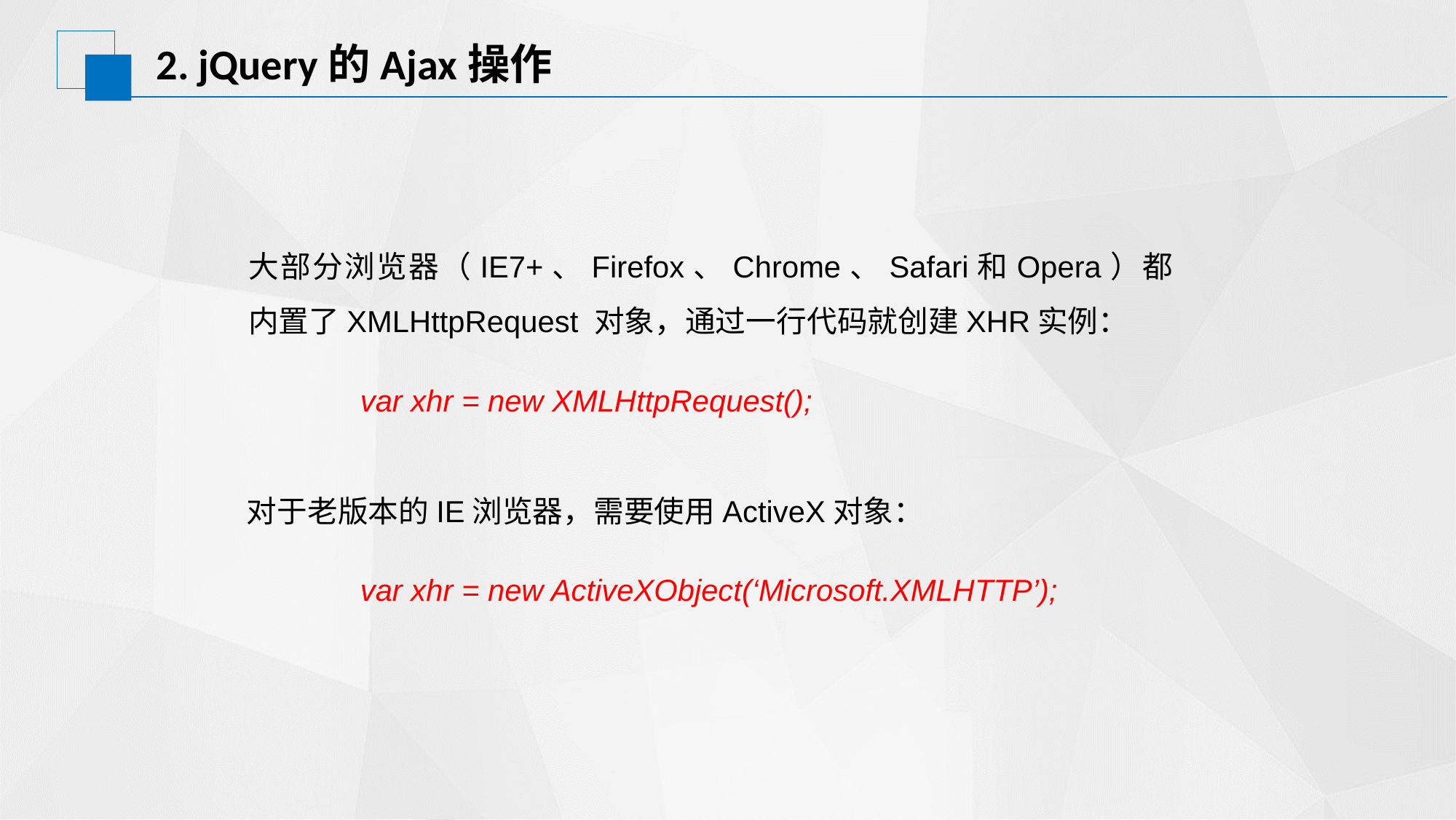

# 2. jQuery的Ajax操作
大部分浏览器（IE7+、Firefox、Chrome、Safari和Opera）都内置了XMLHttpRequest 对象，通过一行代码就创建XHR实例：
var xhr = new XMLHttpRequest();
对于老版本的IE浏览器，需要使用ActiveX对象：
var xhr = new ActiveXObject(‘Microsoft.XMLHTTP’);